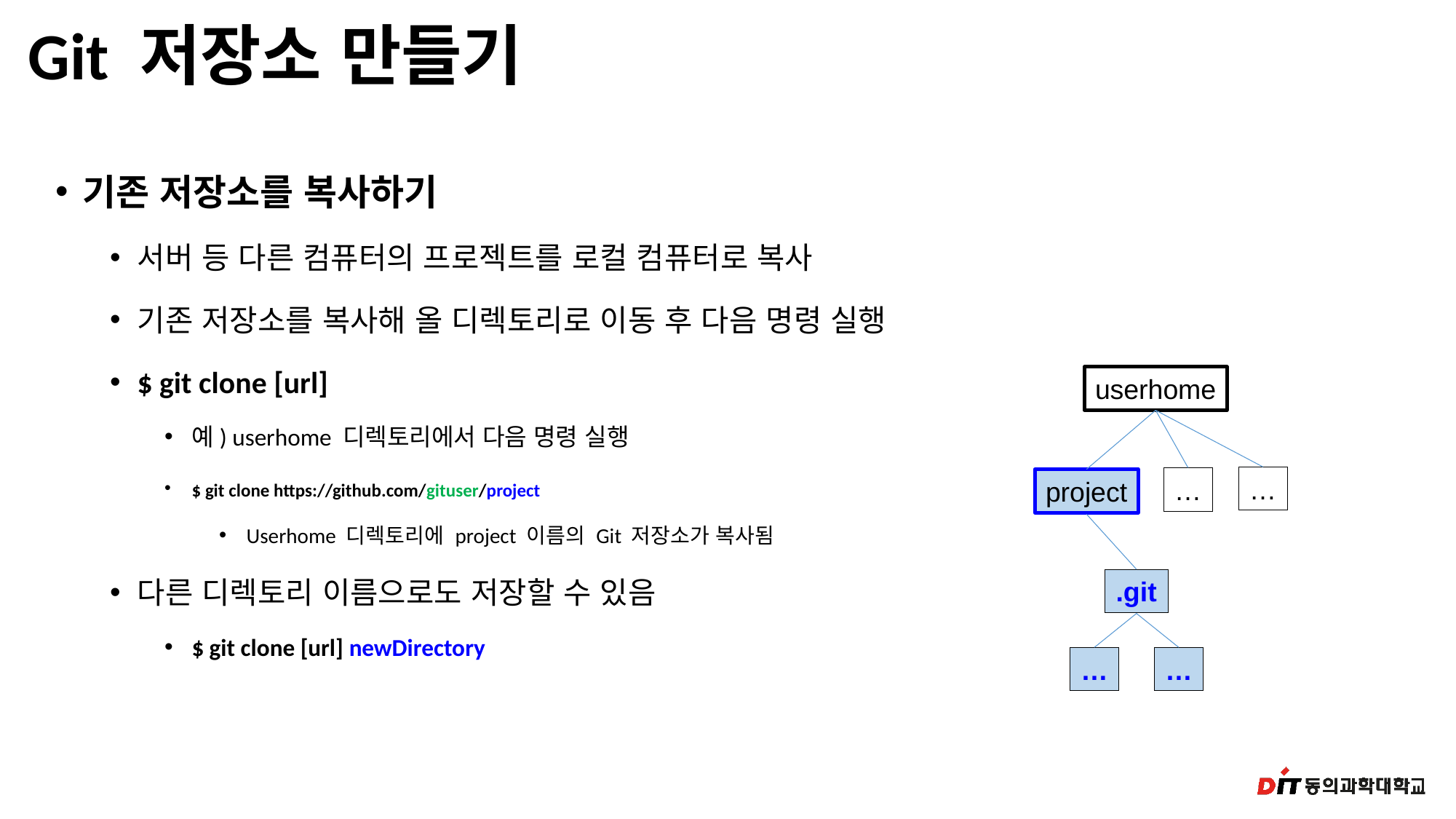

# Git 저장소 만들기
기존 저장소를 복사하기
서버 등 다른 컴퓨터의 프로젝트를 로컬 컴퓨터로 복사
기존 저장소를 복사해 올 디렉토리로 이동 후 다음 명령 실행
$ git clone [url]
예) userhome 디렉토리에서 다음 명령 실행
$ git clone https://github.com/gituser/project
Userhome 디렉토리에 project 이름의 Git 저장소가 복사됨
다른 디렉토리 이름으로도 저장할 수 있음
$ git clone [url] newDirectory

userhome
…
…
project
.git
…
…